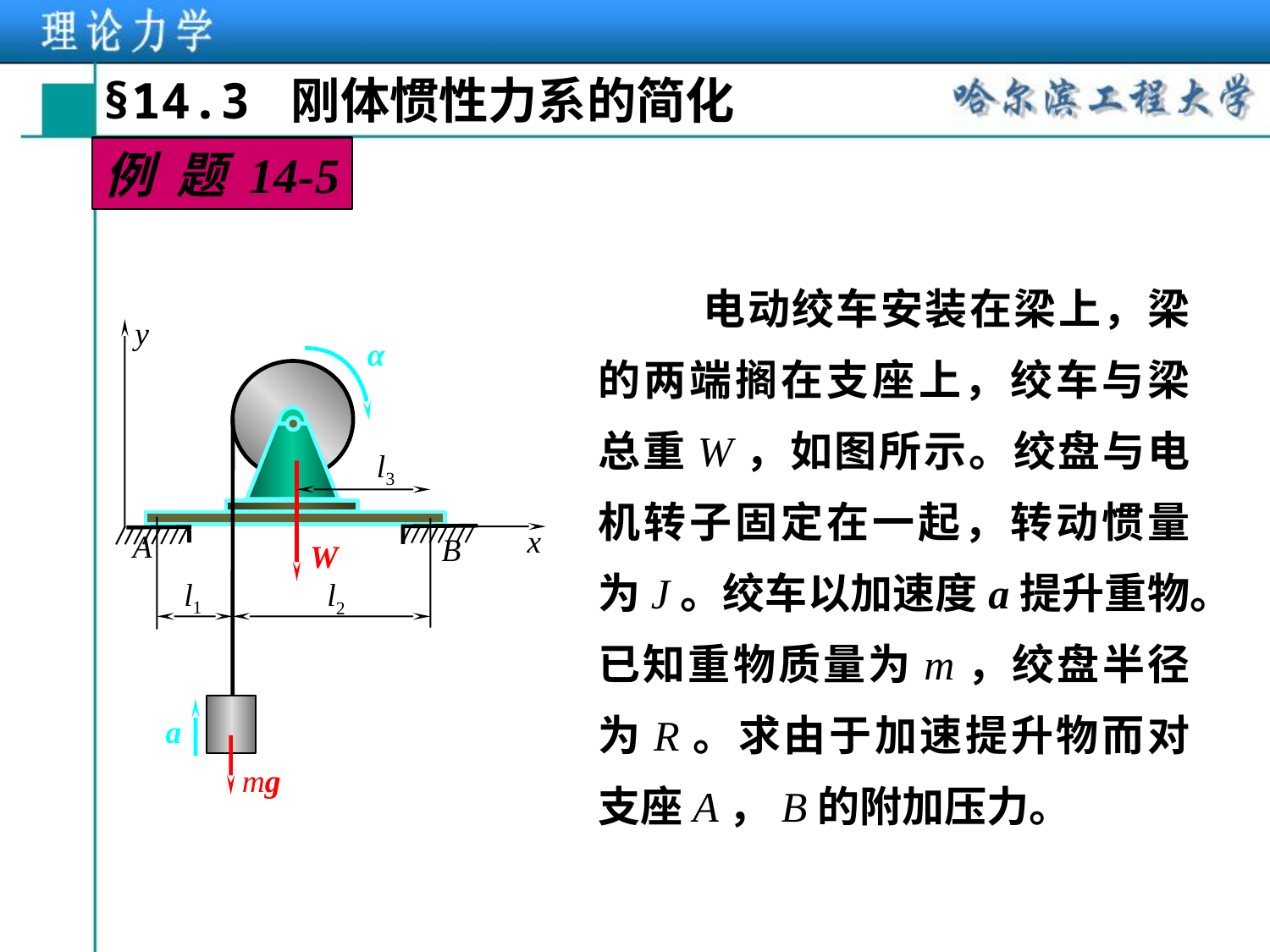

§14.3 刚体惯性力系的简化
例  题 14-5
        电动绞车安装在梁上，梁的两端搁在支座上，绞车与梁总重W，如图所示。绞盘与电机转子固定在一起，转动惯量为J。绞车以加速度a提升重物。已知重物质量为m，绞盘半径为R。求由于加速提升物而对支座A，B的附加压力。
y

α

l3

x

A
B

W
l1
l2

a

mg